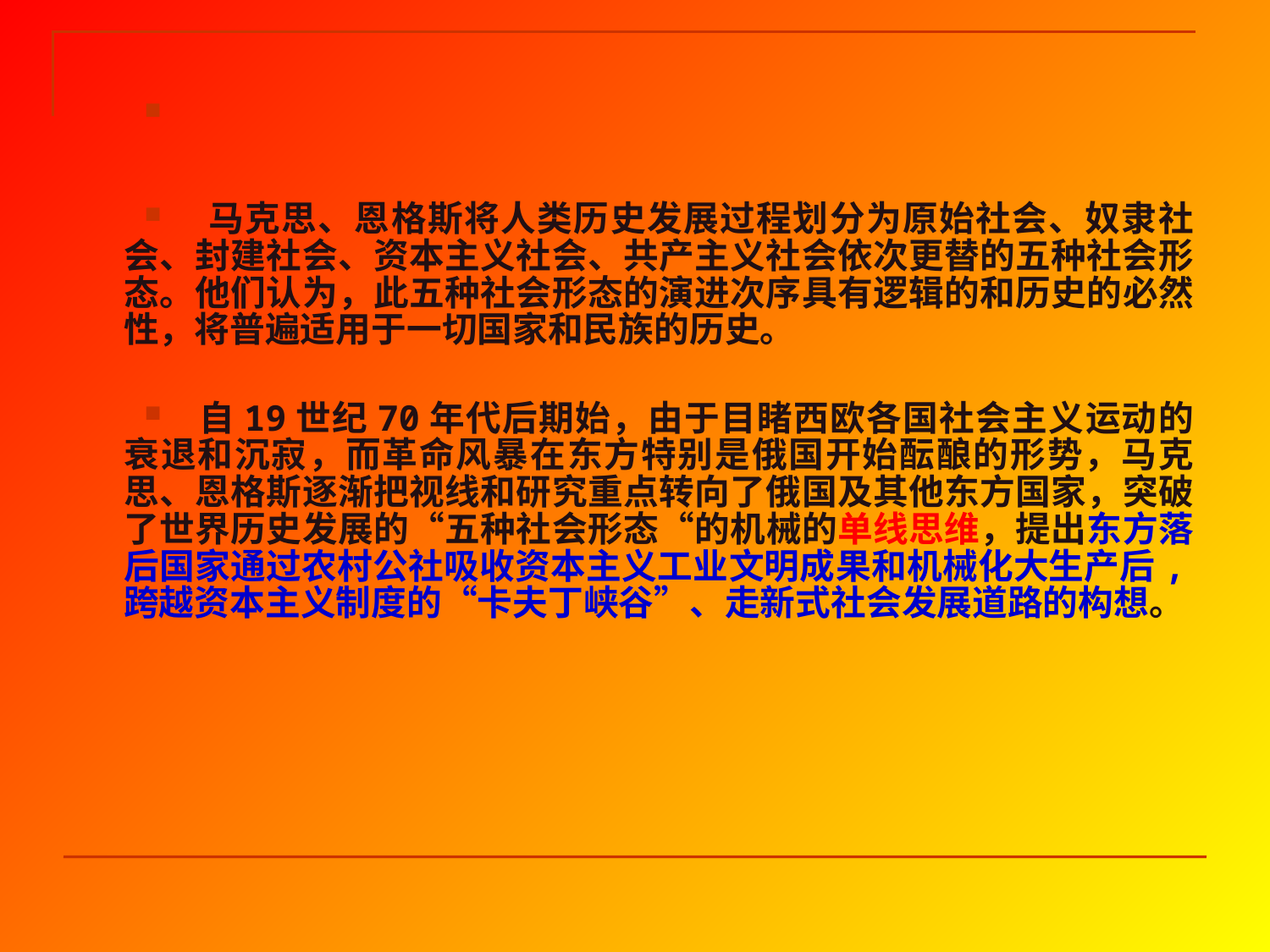

马克思、恩格斯将人类历史发展过程划分为原始社会、奴隶社会、封建社会、资本主义社会、共产主义社会依次更替的五种社会形态。他们认为，此五种社会形态的演进次序具有逻辑的和历史的必然性，将普遍适用于一切国家和民族的历史。

   自19世纪70年代后期始，由于目睹西欧各国社会主义运动的衰退和沉寂，而革命风暴在东方特别是俄国开始酝酿的形势，马克思、恩格斯逐渐把视线和研究重点转向了俄国及其他东方国家，突破了世界历史发展的“五种社会形态“的机械的单线思维，提出东方落后国家通过农村公社吸收资本主义工业文明成果和机械化大生产后,跨越资本主义制度的“卡夫丁峡谷”、走新式社会发展道路的构想。